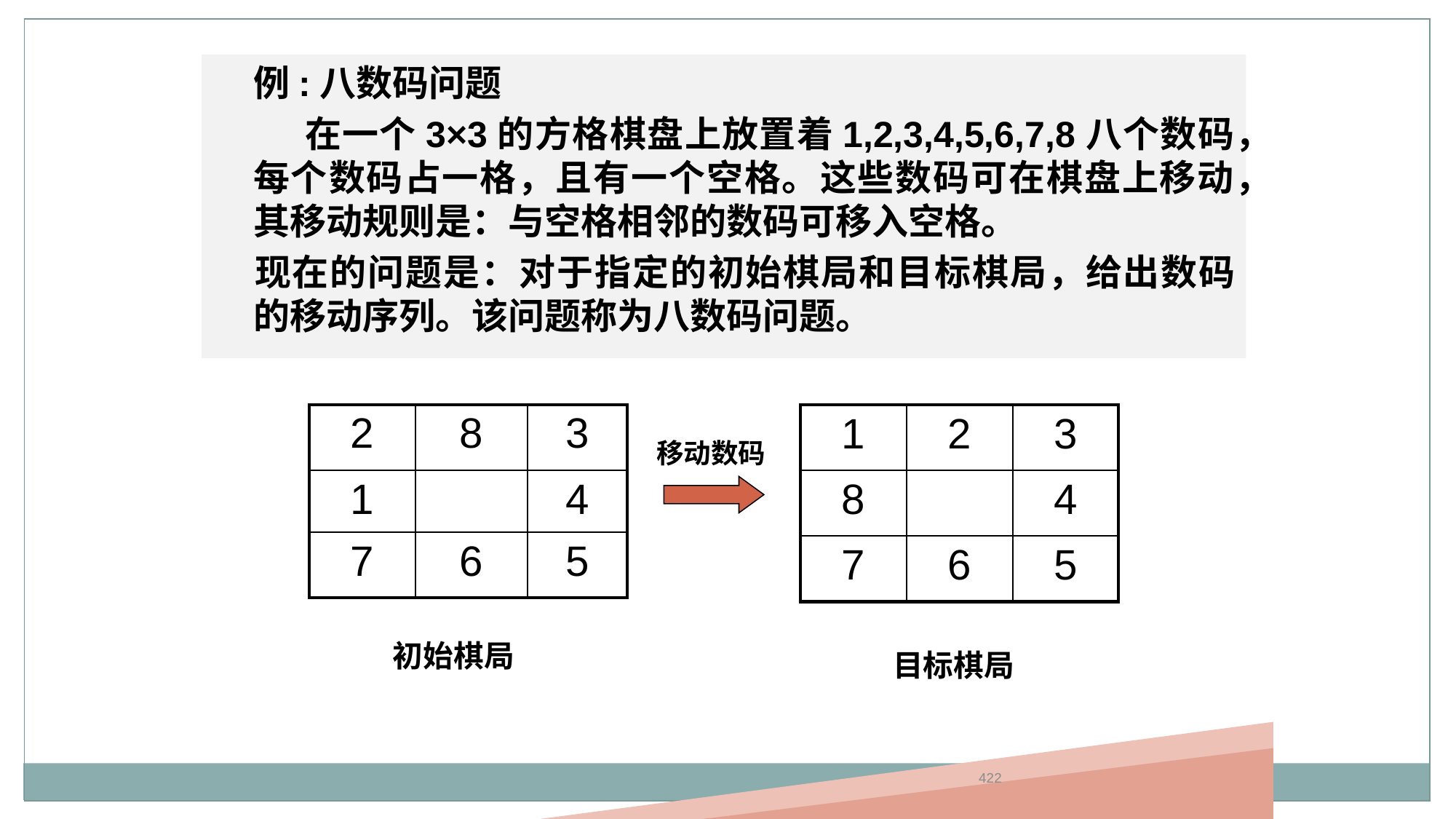

例:八数码问题
         在一个3×3的方格棋盘上放置着1,2,3,4,5,6,7,8八个数码，每个数码占一格，且有一个空格。这些数码可在棋盘上移动，其移动规则是：与空格相邻的数码可移入空格。
	现在的问题是：对于指定的初始棋局和目标棋局，给出数码的移动序列。该问题称为八数码问题。
| 2 | 8 | 3 |
| --- | --- | --- |
| 1 |  | 4 |
| 7 | 6 | 5 |
| 1 | 2 | 3 |
| --- | --- | --- |
| 8 |  | 4 |
| 7 | 6 | 5 |
移动数码

初始棋局
目标棋局

422